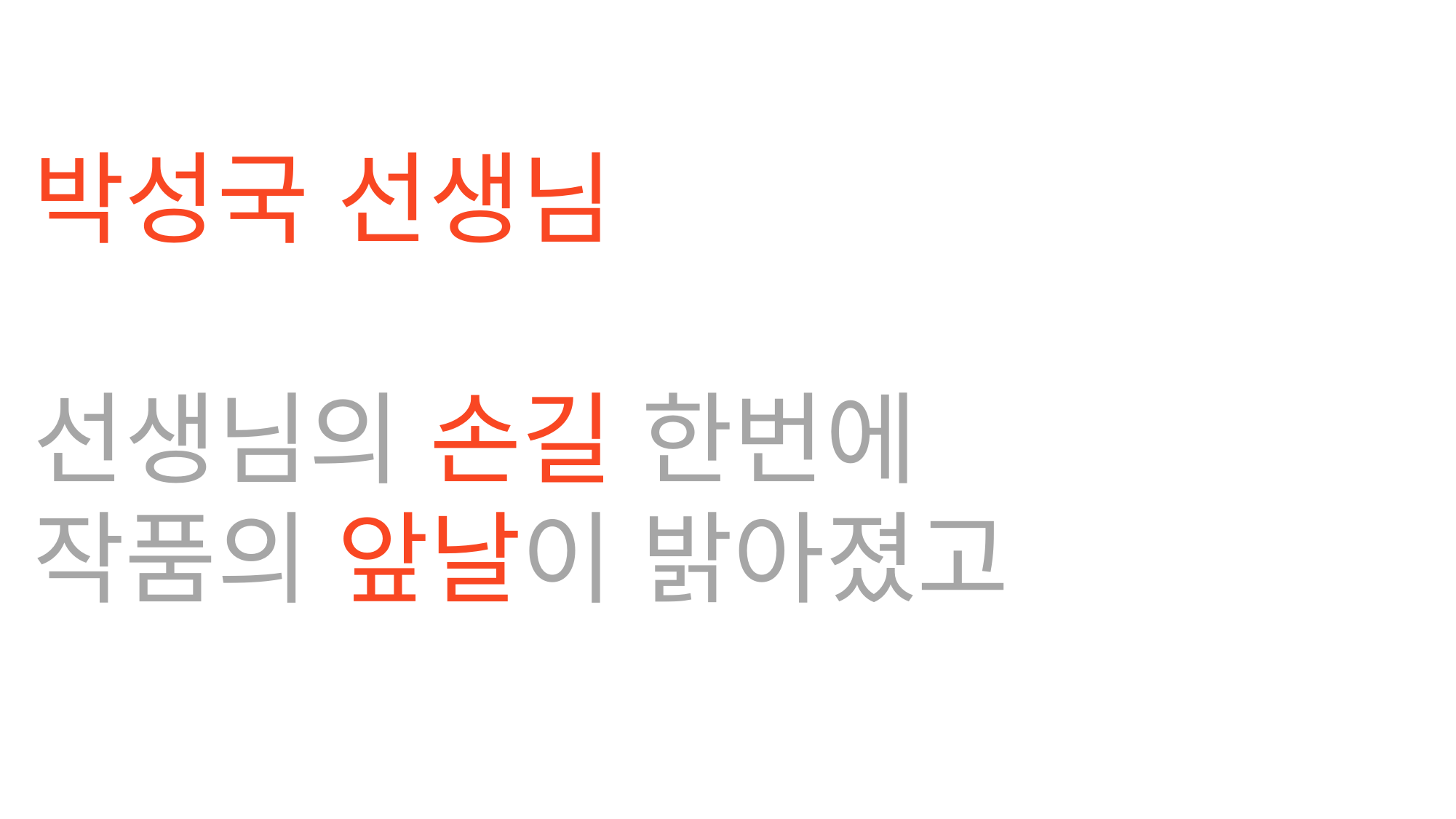

조아형 선생님
윤상종 선생님
조우현 선생님
이두희 선생님등
등
박성국 선생님

선생님의 손길 한번에
작품의 앞날이 밝아졌고